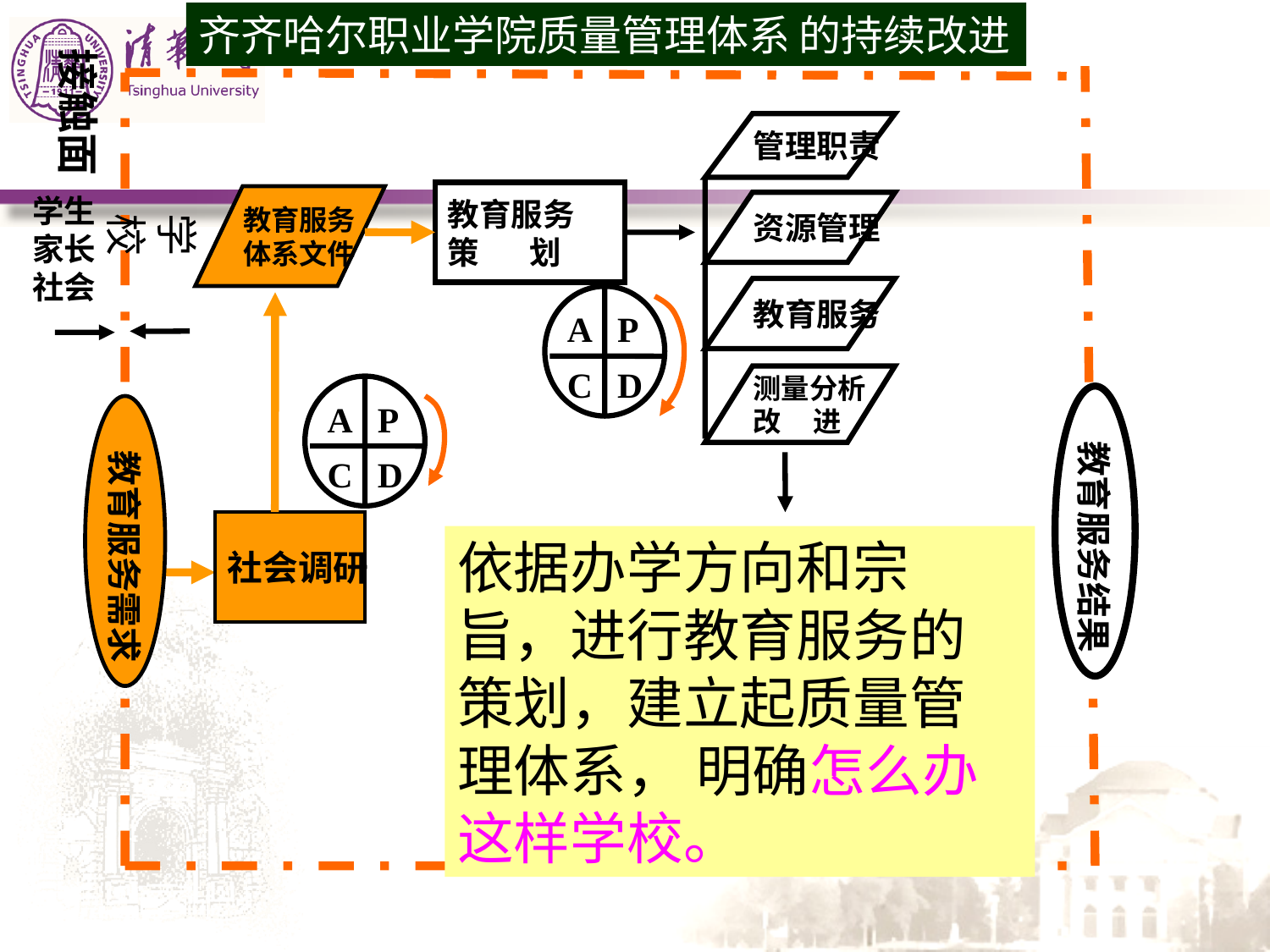

齐齐哈尔职业学院质量管理体系
的持续改进
接触面

管理职责

教育服务
策       划
学生
家长
社会
教育服务
体系文件
资源管理
学  校

教育服务

A
P

C
D

测量分析
改     进

A
P

C
D
教育服务结果
教育服务需求

社会调研
依据办学方向和宗旨，进行教育服务的策划，建立起质量管理体系， 明确怎么办这样学校。